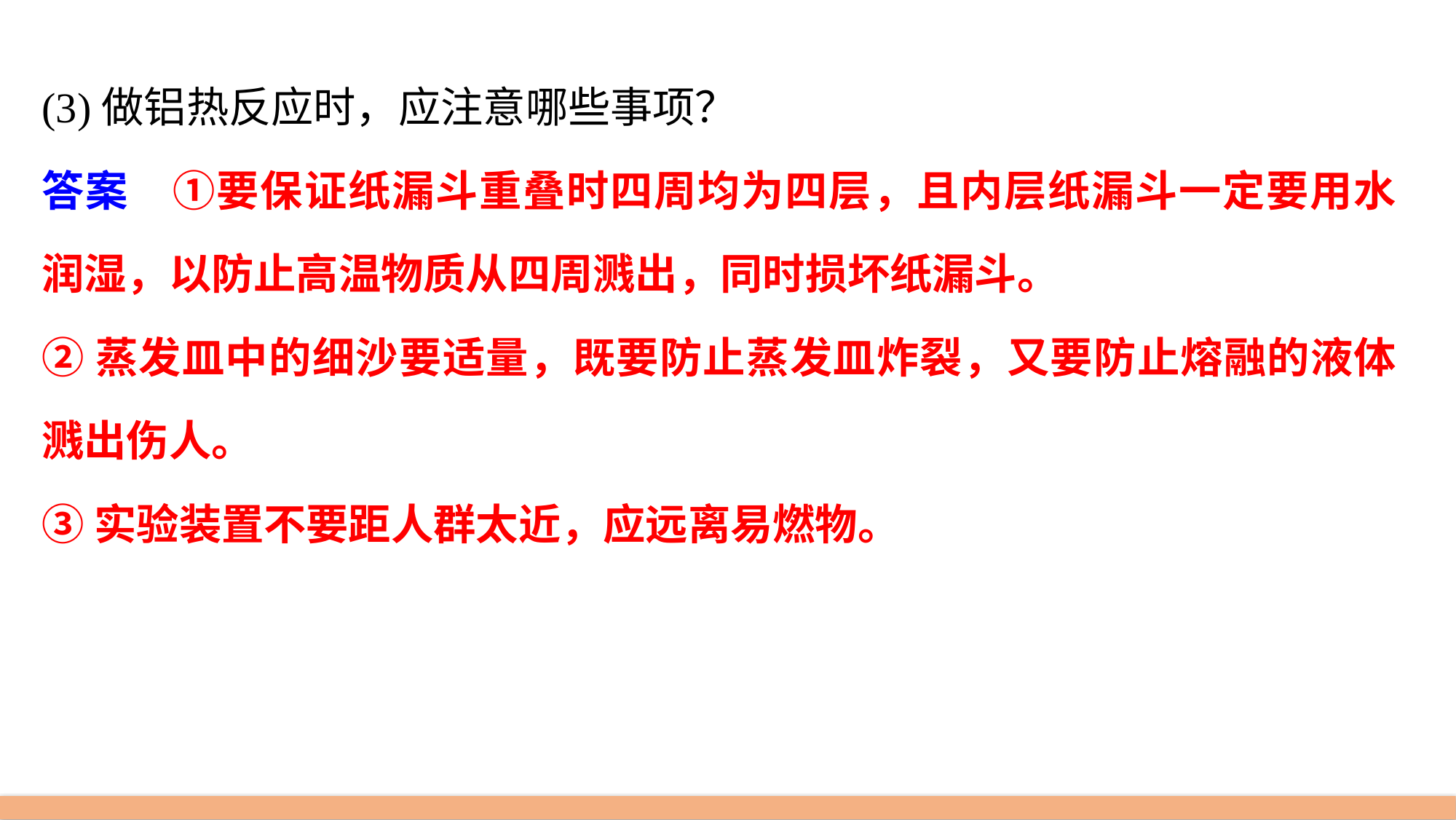

(3)做铝热反应时，应注意哪些事项？
答案　①要保证纸漏斗重叠时四周均为四层，且内层纸漏斗一定要用水润湿，以防止高温物质从四周溅出，同时损坏纸漏斗。
②蒸发皿中的细沙要适量，既要防止蒸发皿炸裂，又要防止熔融的液体溅出伤人。
③实验装置不要距人群太近，应远离易燃物。